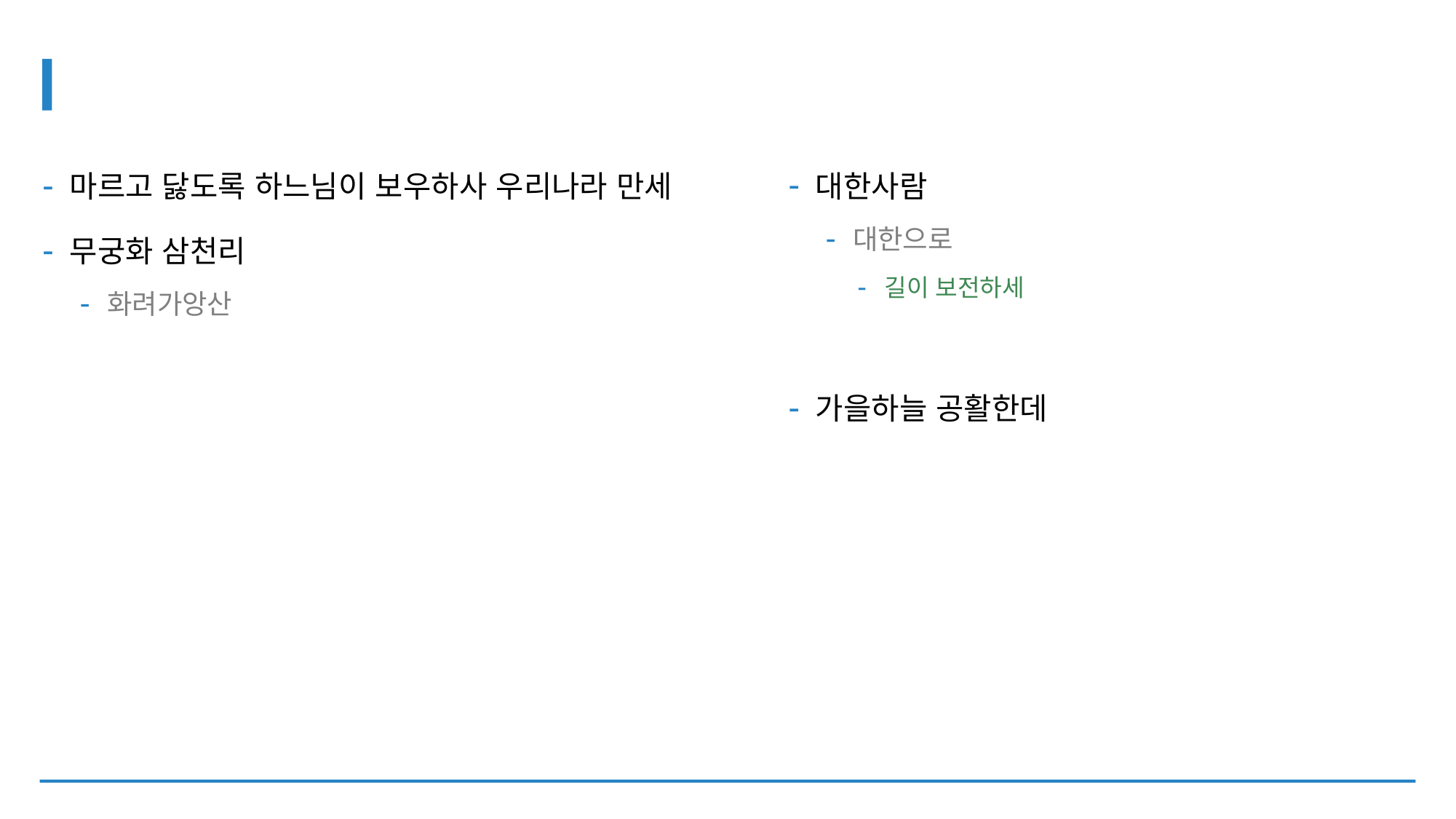

#
대한사람
대한으로
길이 보전하세

가을하늘 공활한데
마르고 닳도록 하느님이 보우하사 우리나라 만세
무궁화 삼천리
화려가앙산